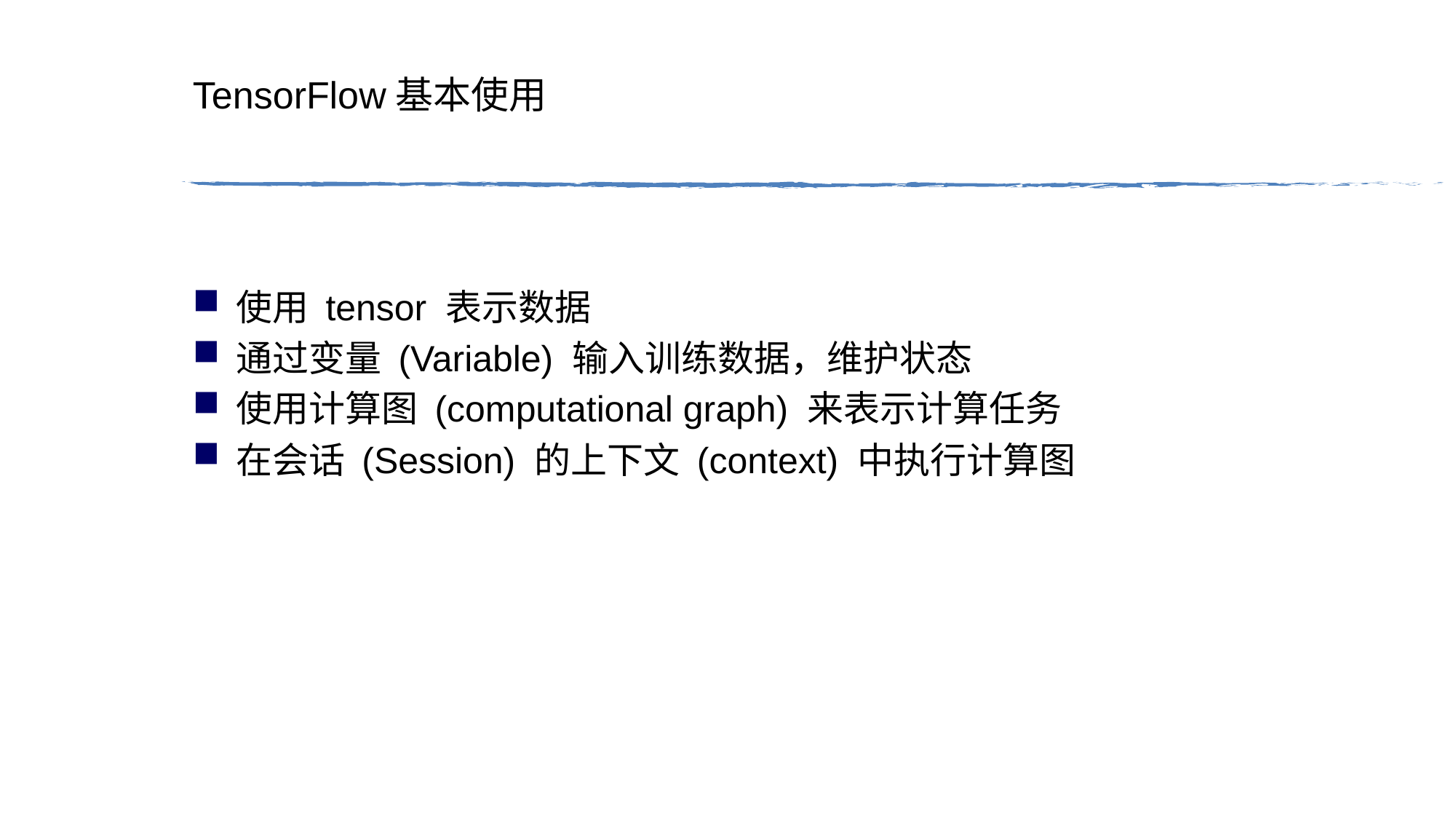

# TensorFlow基本使用

使用 tensor 表示数据
通过变量 (Variable) 输入训练数据，维护状态
使用计算图 (computational graph) 来表示计算任务
在会话 (Session) 的上下文 (context) 中执行计算图